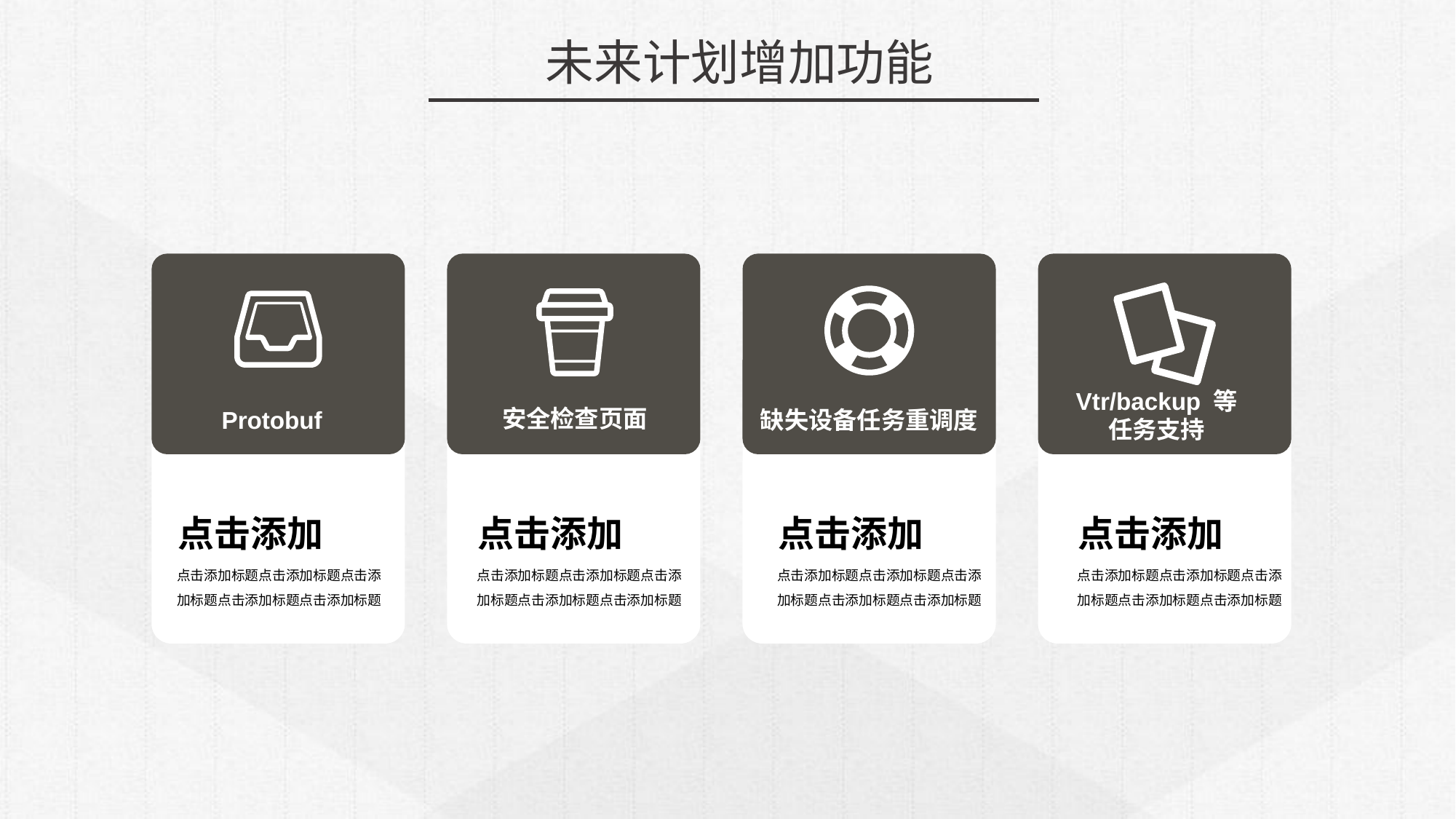

未来计划增加功能

Vtr/backup 等任务支持
安全检查页面
Protobuf
缺失设备任务重调度
点击添加
点击添加标题点击添加标题点击添加标题点击添加标题点击添加标题
点击添加
点击添加标题点击添加标题点击添加标题点击添加标题点击添加标题
点击添加
点击添加标题点击添加标题点击添加标题点击添加标题点击添加标题
点击添加
点击添加标题点击添加标题点击添加标题点击添加标题点击添加标题